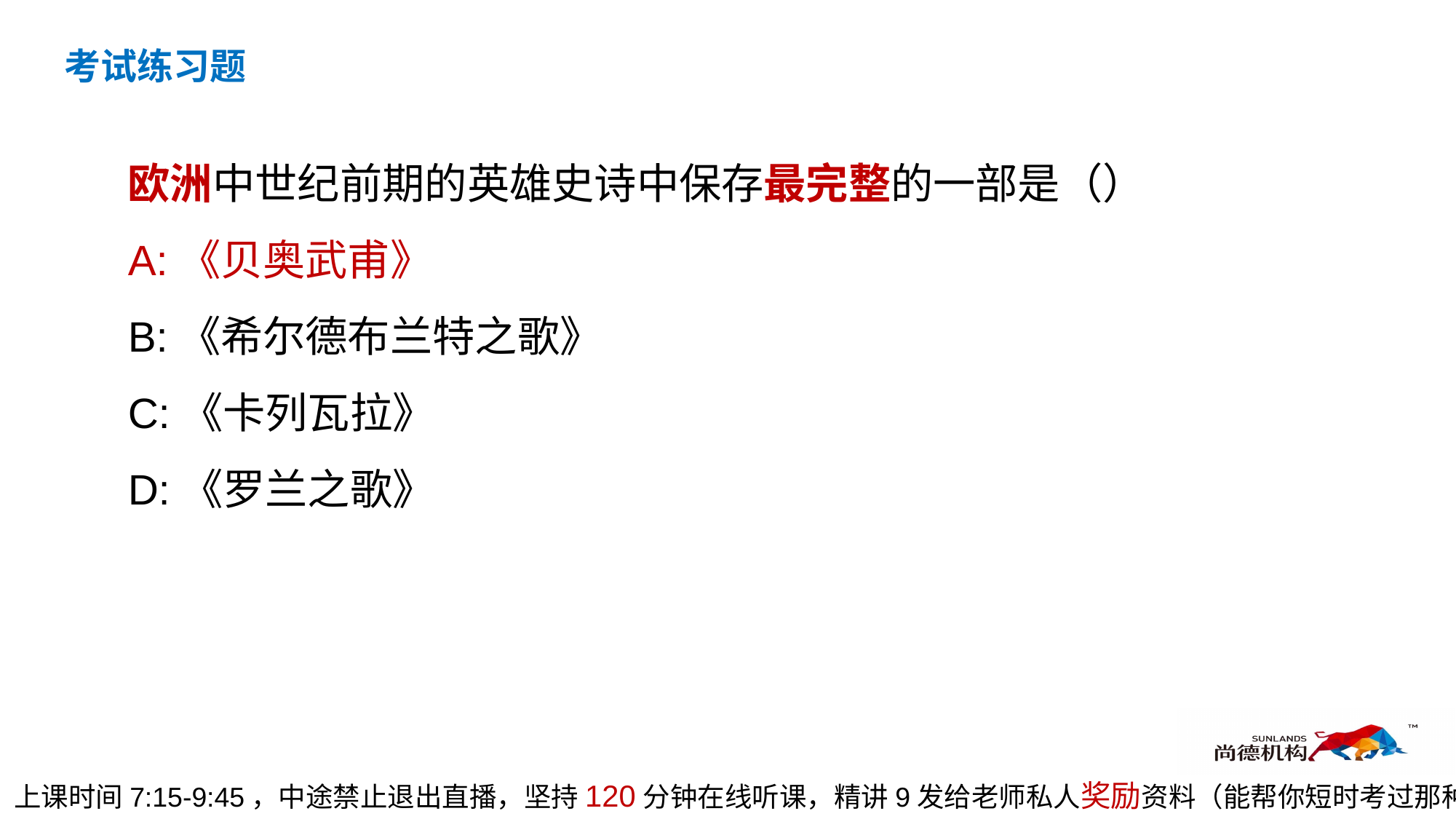

考试练习题
欧洲中世纪前期的英雄史诗中保存最完整的一部是（）
A:《贝奥武甫》
B:《希尔德布兰特之歌》
C:《卡列瓦拉》
D:《罗兰之歌》